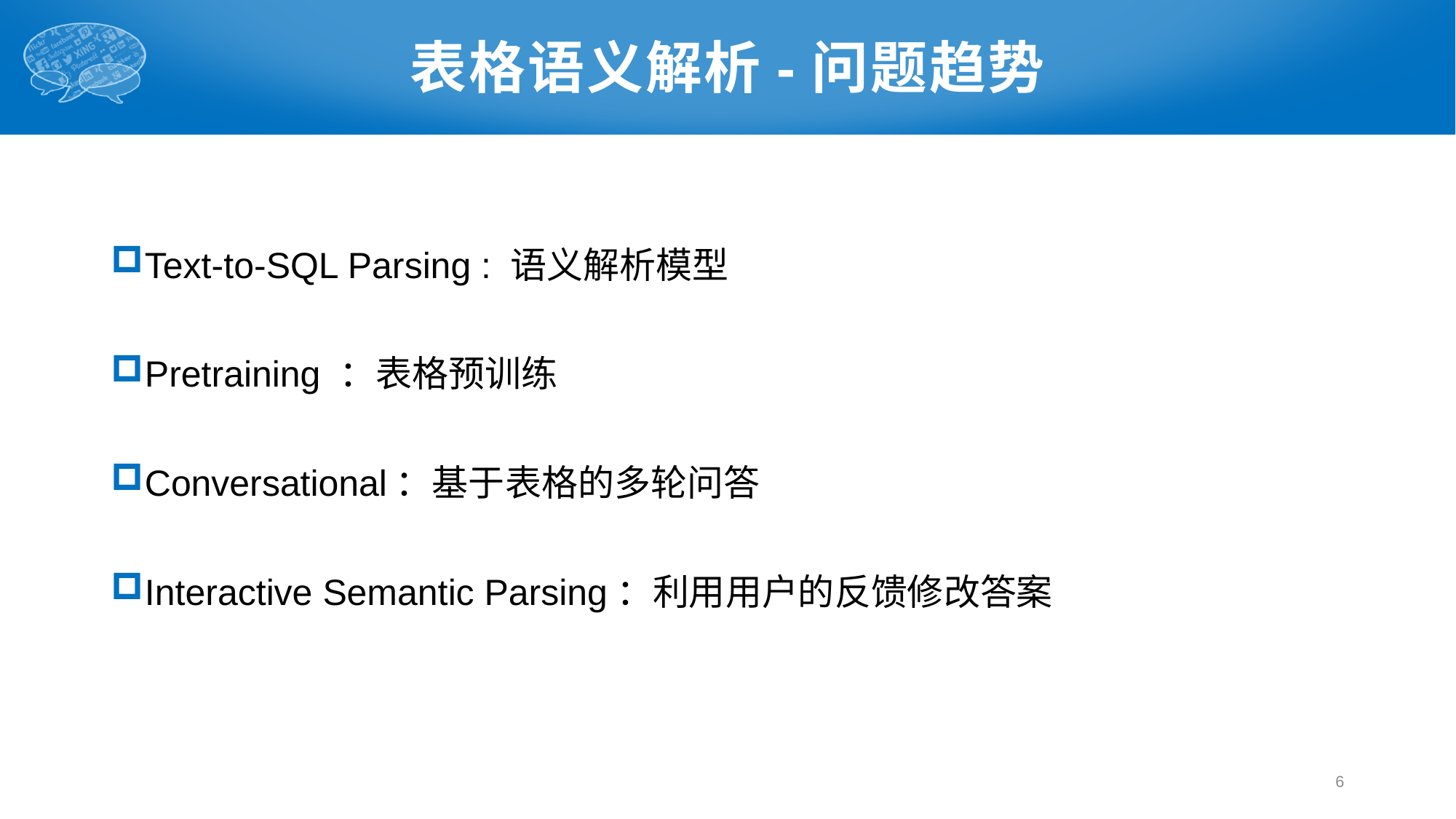

# 表格语义解析-问题趋势

Text-to-SQL Parsing : 语义解析模型

Pretraining ：表格预训练

Conversational：基于表格的多轮问答

﻿Interactive Semantic Parsing：利用用户的反馈修改答案

6